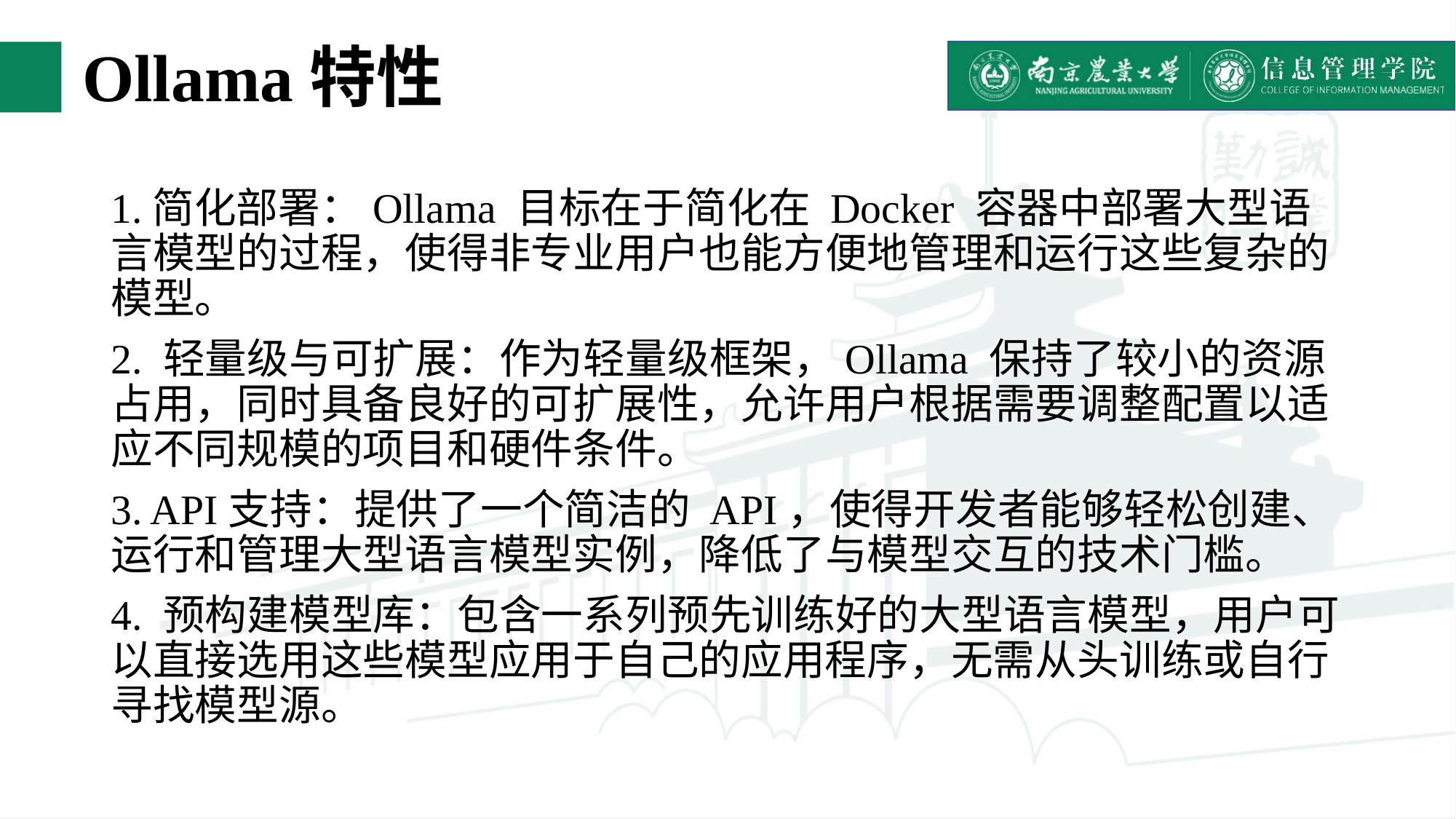

# Ollama特性
1.简化部署：Ollama 目标在于简化在 Docker 容器中部署大型语言模型的过程，使得非专业用户也能方便地管理和运行这些复杂的模型。
2. 轻量级与可扩展：作为轻量级框架，Ollama 保持了较小的资源占用，同时具备良好的可扩展性，允许用户根据需要调整配置以适应不同规模的项目和硬件条件。
3. API支持：提供了一个简洁的 API，使得开发者能够轻松创建、运行和管理大型语言模型实例，降低了与模型交互的技术门槛。
4. 预构建模型库：包含一系列预先训练好的大型语言模型，用户可以直接选用这些模型应用于自己的应用程序，无需从头训练或自行寻找模型源。